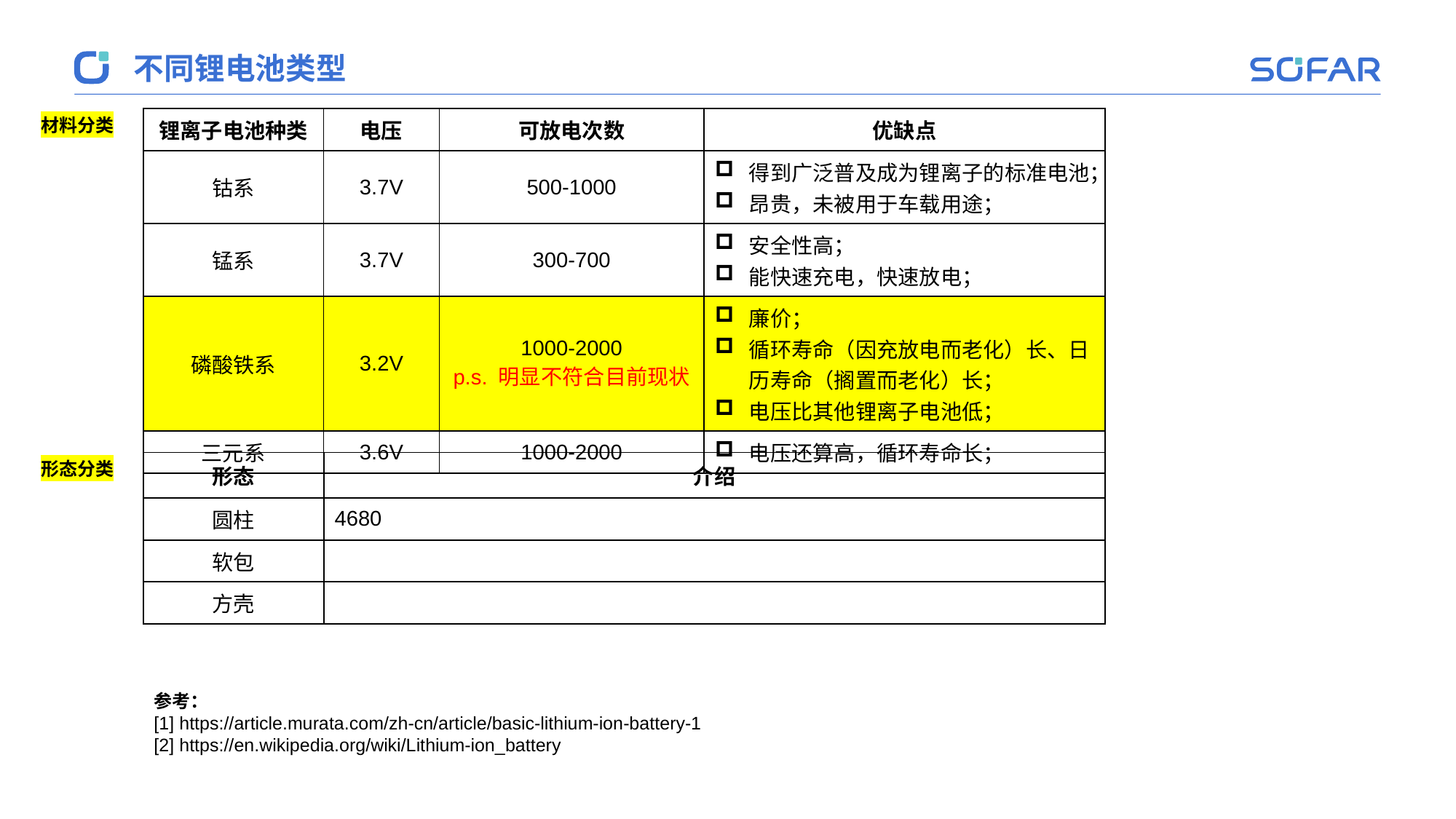

不同锂电池类型
材料分类
| 锂离子电池种类 | 电压 | 可放电次数 | 优缺点 |
| --- | --- | --- | --- |
| 钴系 | 3.7V | 500-1000 | 得到广泛普及成为锂离子的标准电池； 昂贵，未被用于车载用途； |
| 锰系 | 3.7V | 300-700 | 安全性高； 能快速充电，快速放电； |
| 磷酸铁系 | 3.2V | 1000-2000 p.s. 明显不符合目前现状 | 廉价； 循环寿命（因充放电而老化）长、日历寿命（搁置而老化）长； 电压比其他锂离子电池低； |
| 三元系 | 3.6V | 1000-2000 | 电压还算高，循环寿命长； |
形态分类
| 形态 | 介绍 |
| --- | --- |
| 圆柱 | 4680 |
| 软包 |  |
| 方壳 |  |
参考：
[1] https://article.murata.com/zh-cn/article/basic-lithium-ion-battery-1
[2] https://en.wikipedia.org/wiki/Lithium-ion_battery